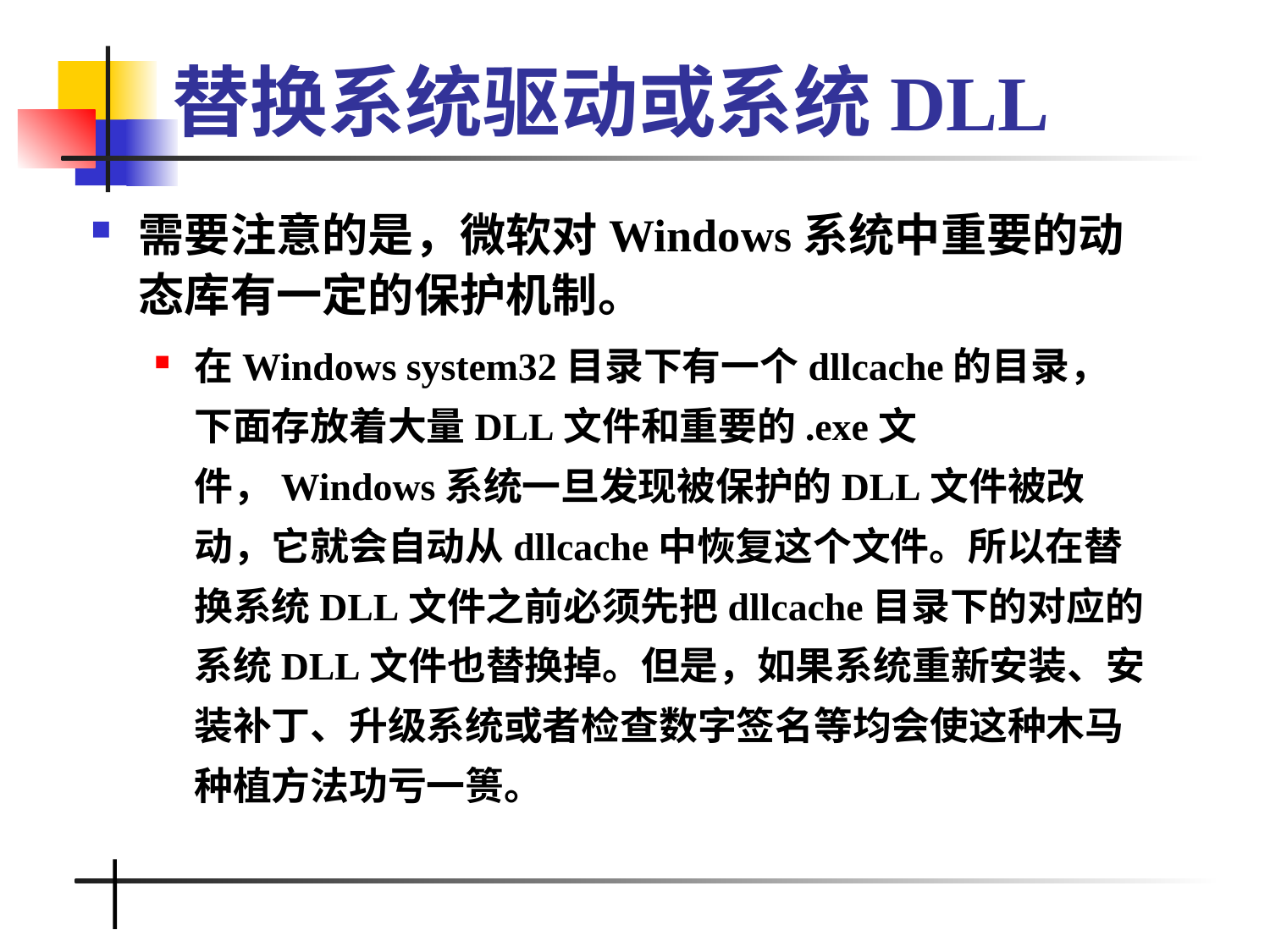

# 替换系统驱动或系统DLL
需要注意的是，微软对Windows系统中重要的动态库有一定的保护机制。
在Windows system32目录下有一个dllcache的目录，下面存放着大量DLL文件和重要的.exe文件，Windows系统一旦发现被保护的DLL文件被改动，它就会自动从dllcache中恢复这个文件。所以在替换系统DLL文件之前必须先把dllcache目录下的对应的系统DLL文件也替换掉。但是，如果系统重新安装、安装补丁、升级系统或者检查数字签名等均会使这种木马种植方法功亏一篑。